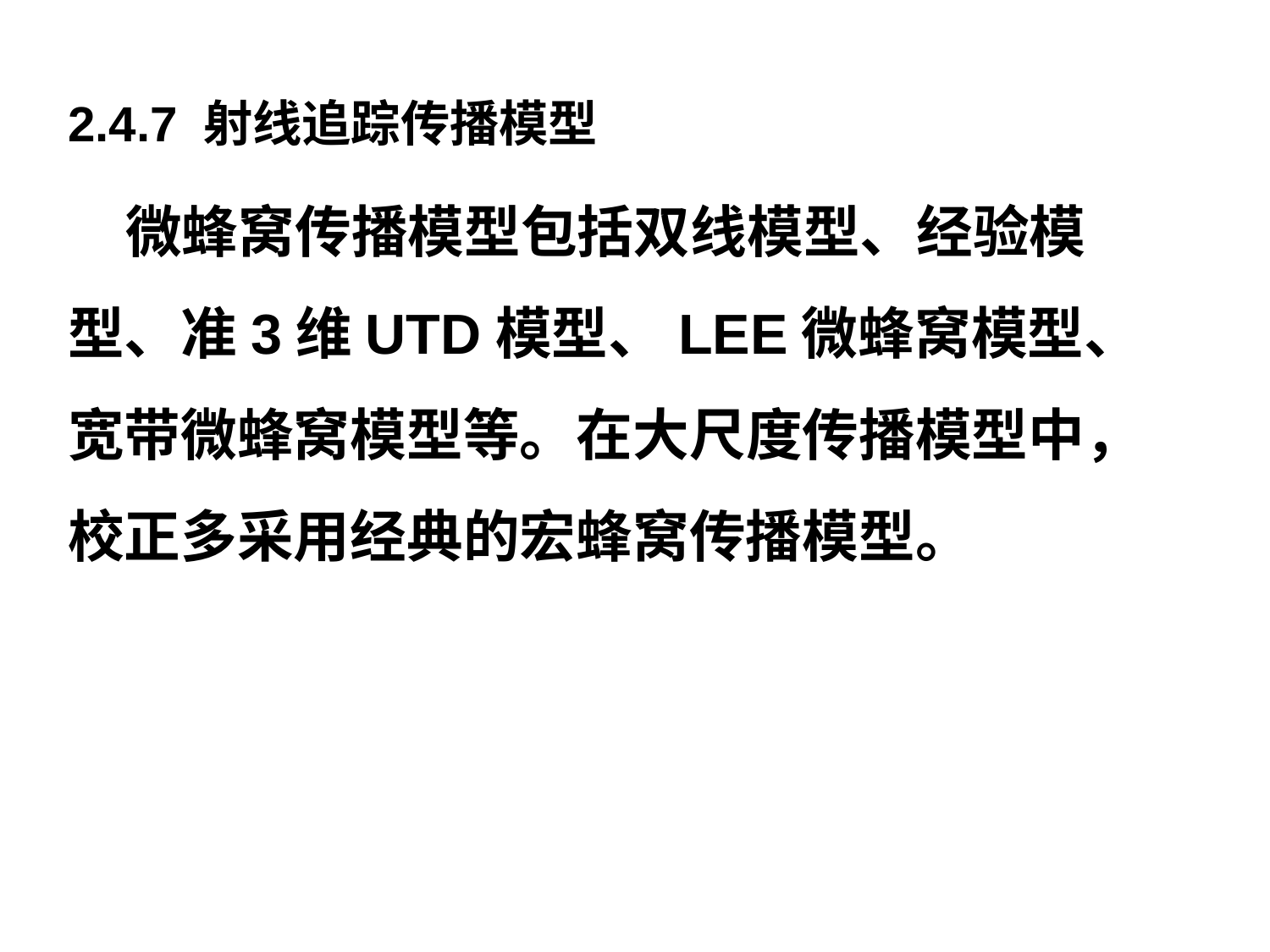

2.4.7 射线追踪传播模型
     微蜂窝传播模型包括双线模型、经验模型、准3维UTD模型、LEE微蜂窝模型、宽带微蜂窝模型等。在大尺度传播模型中，校正多采用经典的宏蜂窝传播模型。